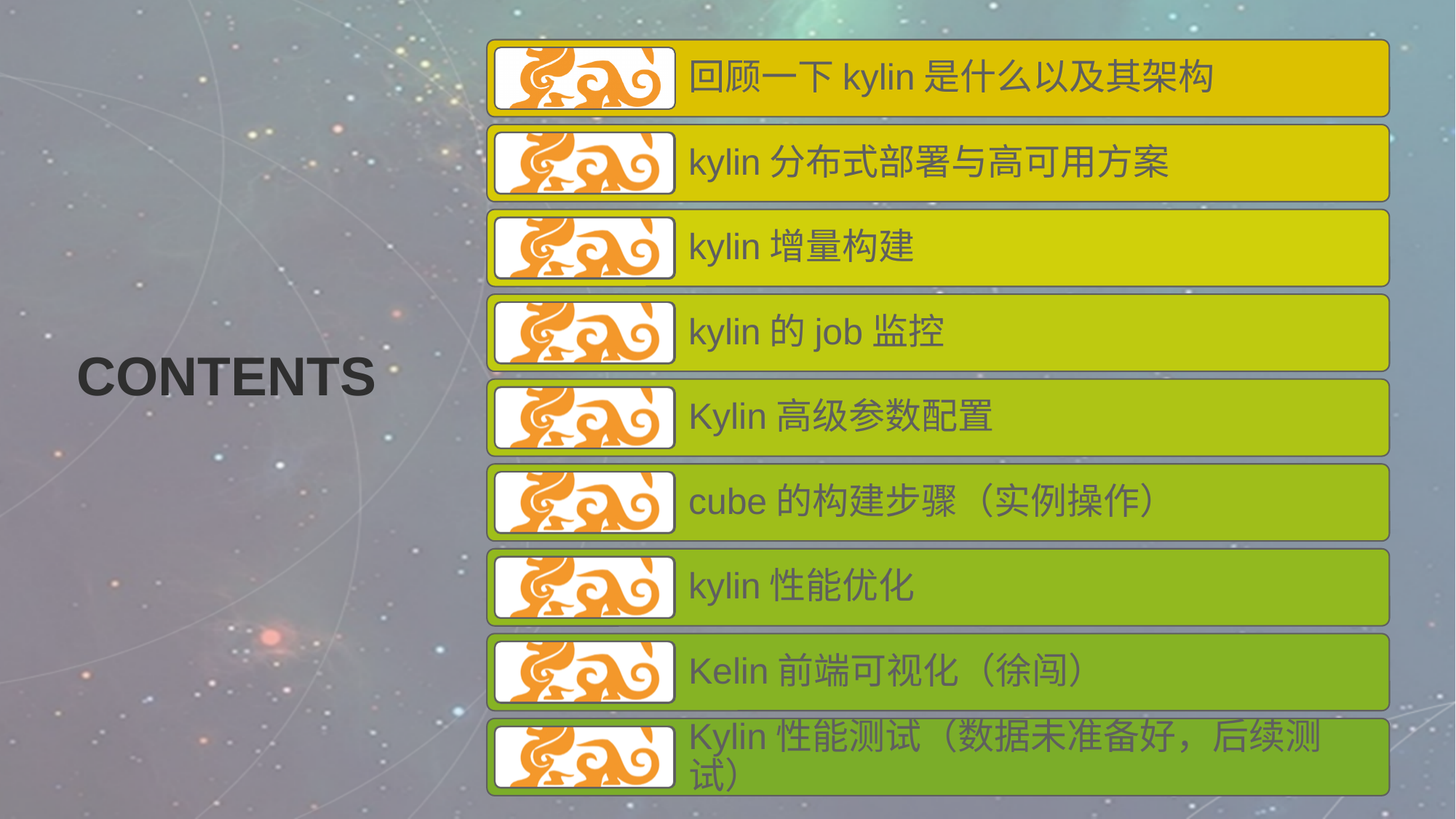

回顾一下kylin是什么以及其架构
kylin分布式部署与高可用方案
kylin增量构建
kylin的job监控
Kylin高级参数配置
cube的构建步骤（实例操作）
kylin性能优化
Kelin前端可视化（徐闯）
Kylin性能测试（数据未准备好，后续测试）
CONTENTS